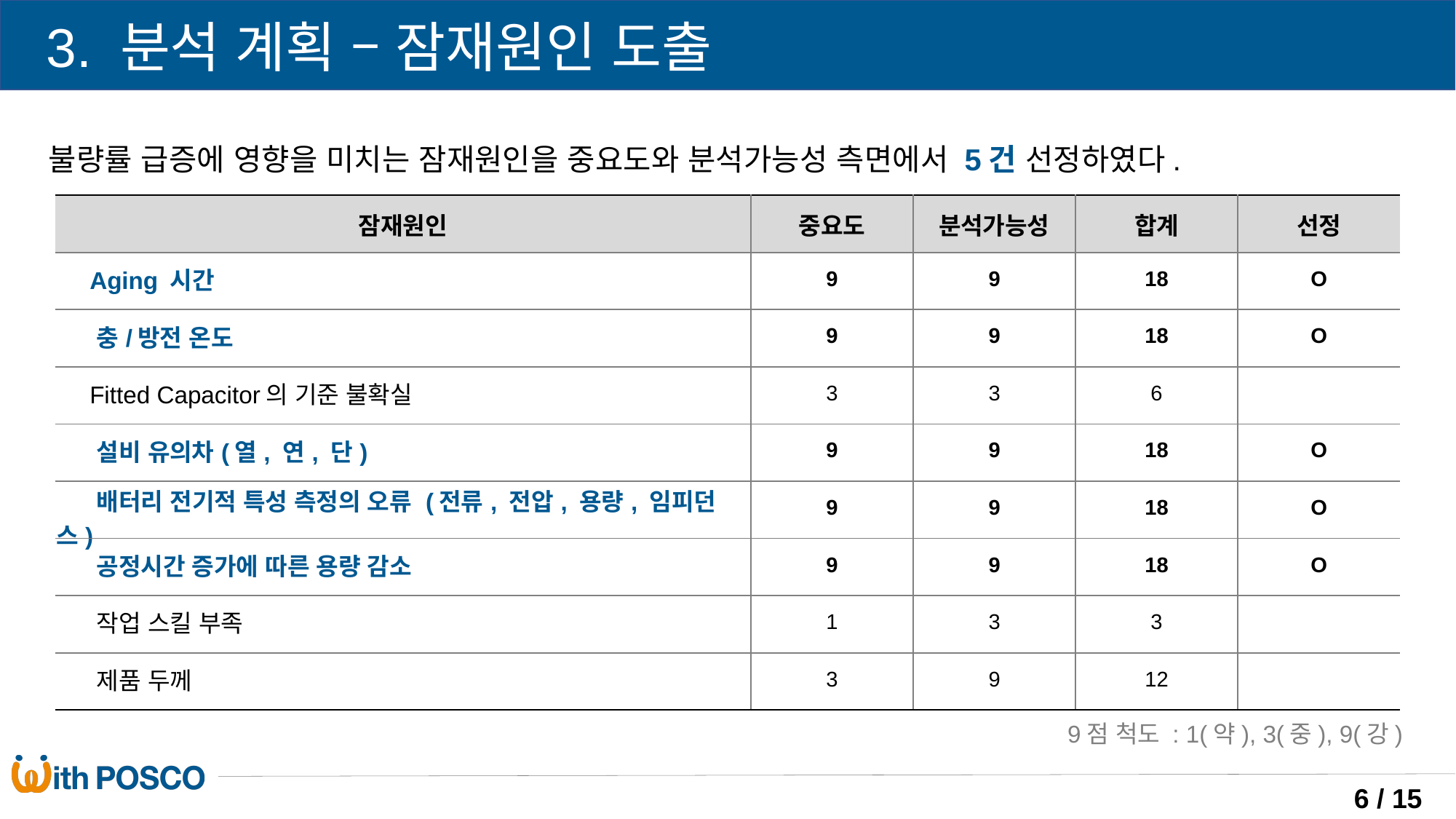

3. 분석 계획 – 잠재원인 도출
불량률 급증에 영향을 미치는 잠재원인을 중요도와 분석가능성 측면에서 5건 선정하였다.

| 잠재원인 | 중요도 | 분석가능성 | 합계 | 선정 |
| --- | --- | --- | --- | --- |
| Aging 시간 | 9 | 9 | 18 | O |
| 충/방전 온도 | 9 | 9 | 18 | O |
| Fitted Capacitor의 기준 불확실 | 3 | 3 | 6 |  |
| 설비 유의차(열, 연, 단) | 9 | 9 | 18 | O |
| 배터리 전기적 특성 측정의 오류 (전류, 전압, 용량, 임피던스) | 9 | 9 | 18 | O |
| 공정시간 증가에 따른 용량 감소 | 9 | 9 | 18 | O |
| 작업 스킬 부족 | 1 | 3 | 3 |  |
| 제품 두께 | 3 | 9 | 12 |  |

9점 척도 : 1(약), 3(중), 9(강)